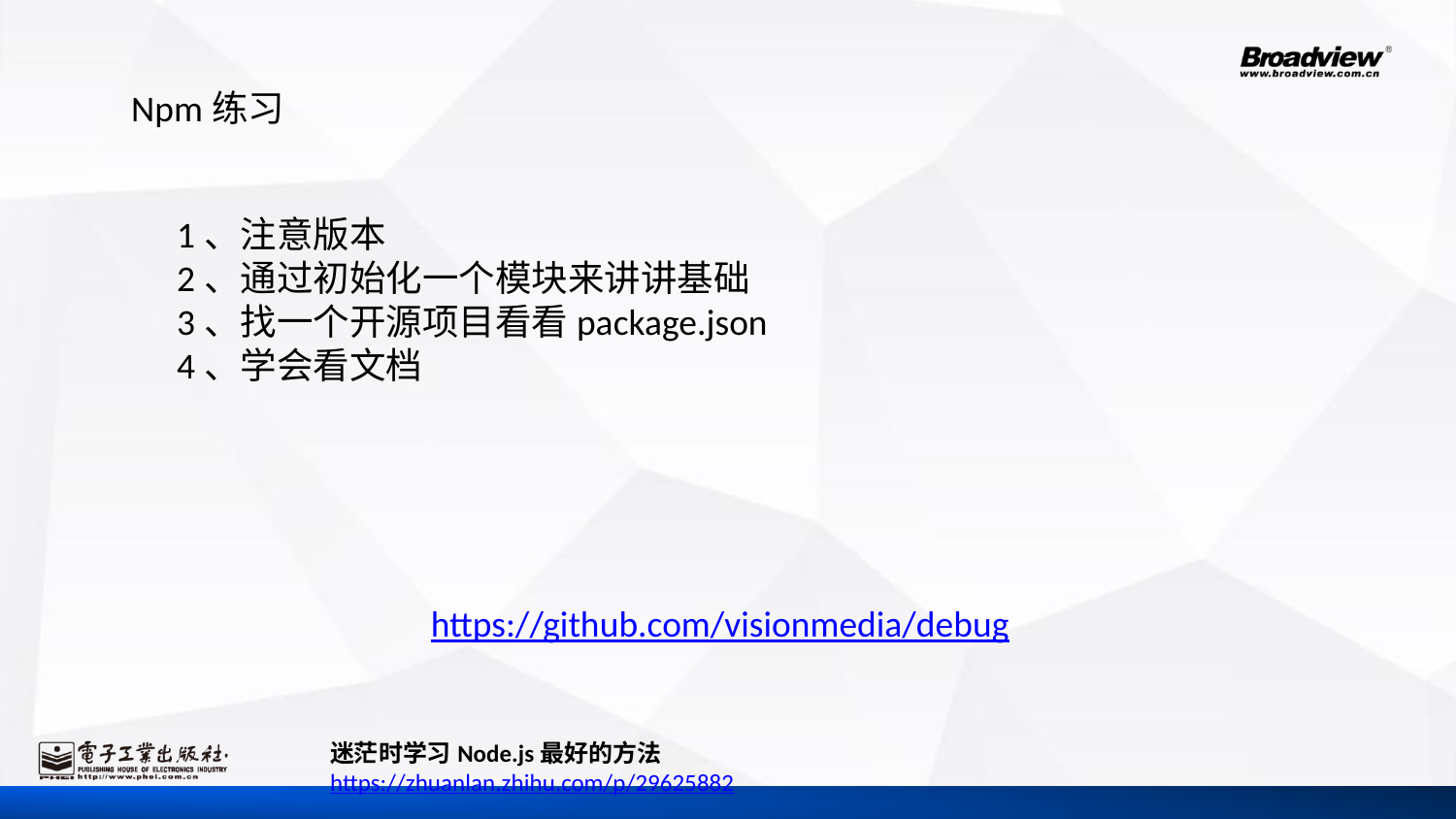

#
Npm练习
1、注意版本
2、通过初始化一个模块来讲讲基础
3、找一个开源项目看看package.json
4、学会看文档
https://github.com/visionmedia/debug
迷茫时学习Node.js最好的方法  https://zhuanlan.zhihu.com/p/29625882